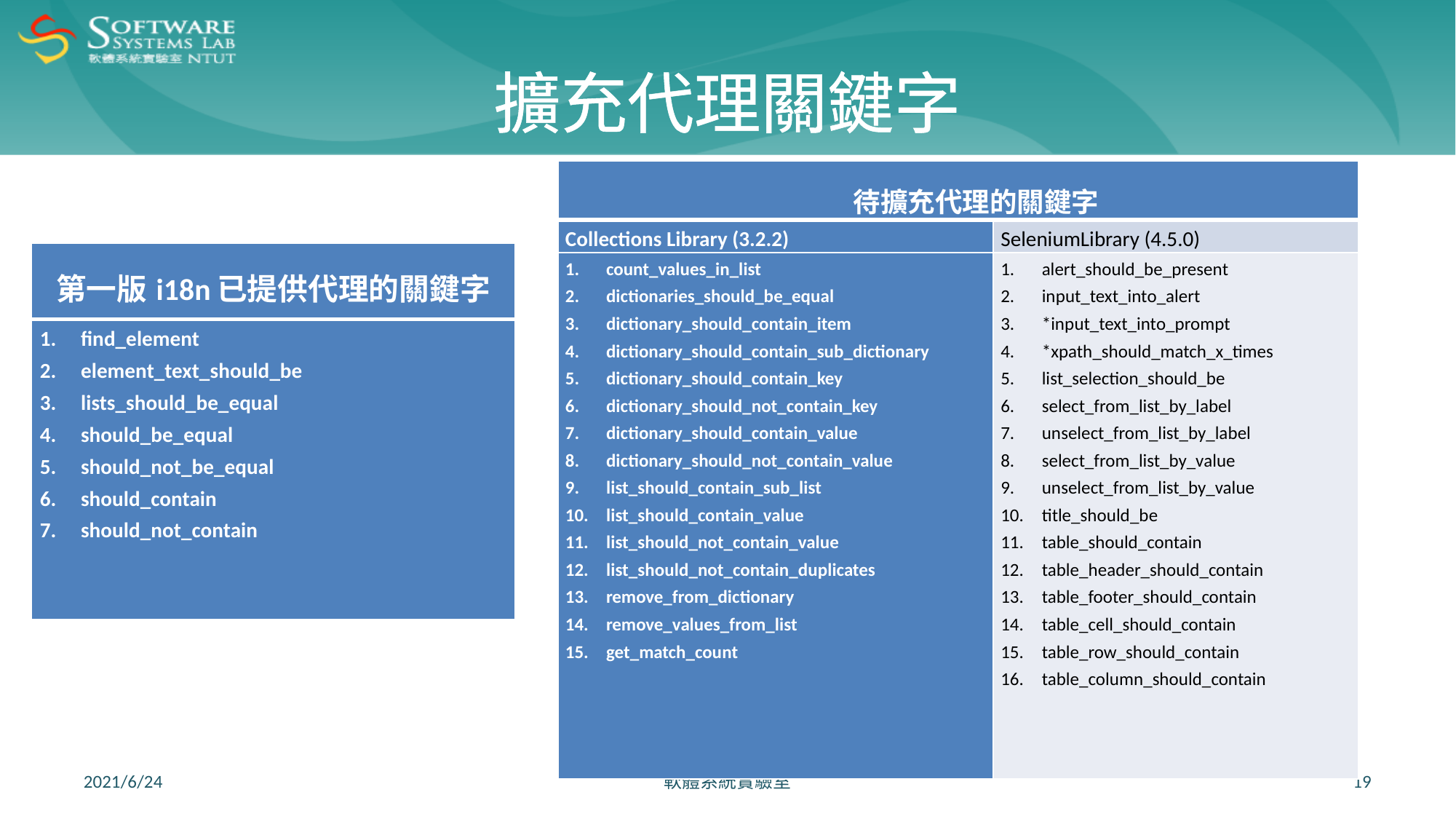

# 擴充代理關鍵字
| 待擴充代理的關鍵字 |  |
| --- | --- |
| Collections Library (3.2.2) | SeleniumLibrary (4.5.0) |
| count\_values\_in\_list dictionaries\_should\_be\_equal dictionary\_should\_contain\_item dictionary\_should\_contain\_sub\_dictionary dictionary\_should\_contain\_key dictionary\_should\_not\_contain\_key dictionary\_should\_contain\_value dictionary\_should\_not\_contain\_value list\_should\_contain\_sub\_list list\_should\_contain\_value list\_should\_not\_contain\_value list\_should\_not\_contain\_duplicates remove\_from\_dictionary remove\_values\_from\_list get\_match\_count | alert\_should\_be\_present input\_text\_into\_alert \*input\_text\_into\_prompt \*xpath\_should\_match\_x\_times list\_selection\_should\_be select\_from\_list\_by\_label unselect\_from\_list\_by\_label select\_from\_list\_by\_value unselect\_from\_list\_by\_value title\_should\_be table\_should\_contain table\_header\_should\_contain table\_footer\_should\_contain table\_cell\_should\_contain table\_row\_should\_contain table\_column\_should\_contain |
| 第一版i18n已提供代理的關鍵字 |
| --- |
| find\_element element\_text\_should\_be lists\_should\_be\_equal should\_be\_equal should\_not\_be\_equal should\_contain should\_not\_contain |
2021/6/24
軟體系統實驗室
19